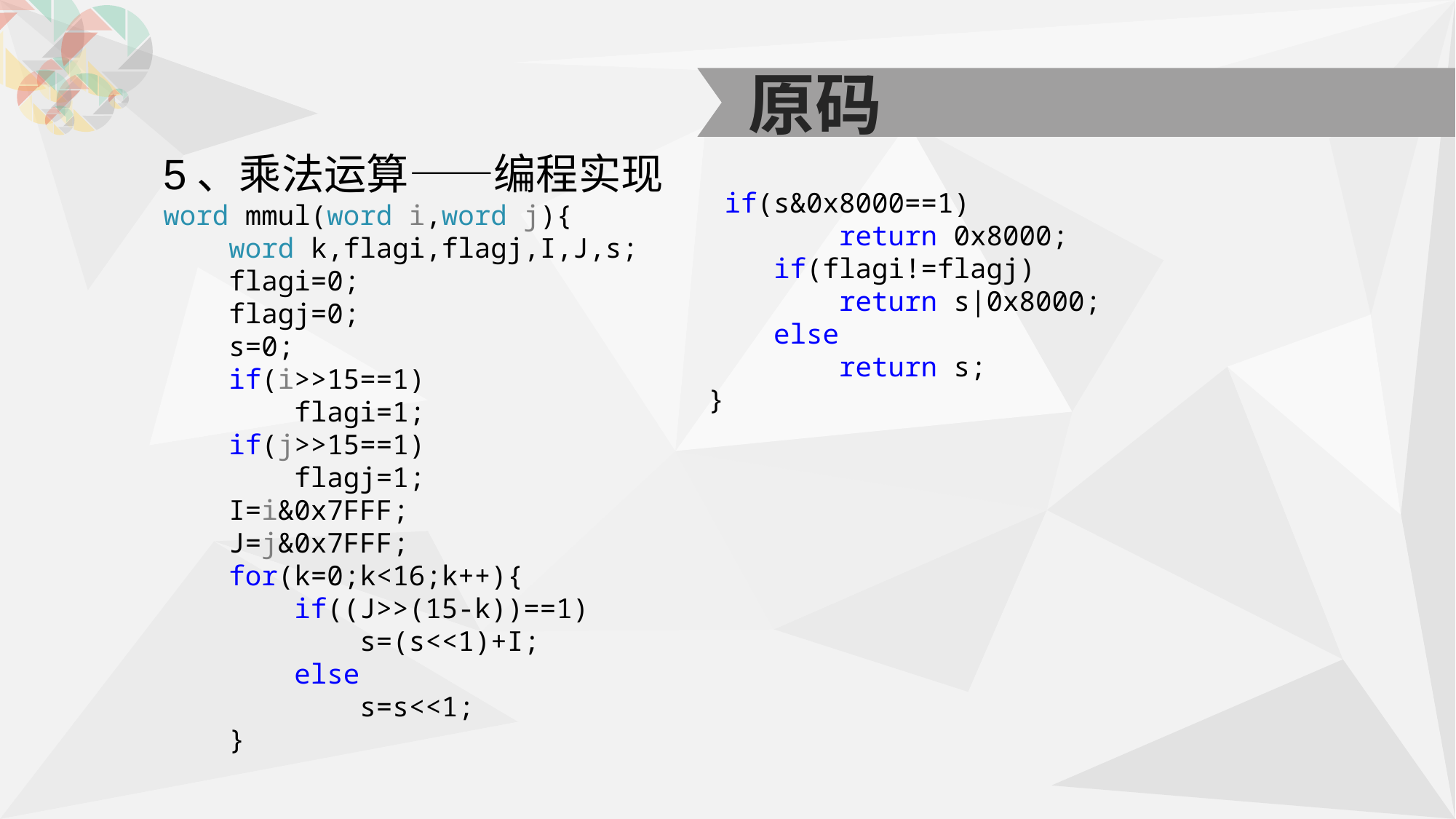

原码

5、乘法运算——编程实现
word mmul(word i,word j){
    word k,flagi,flagj,I,J,s;
    flagi=0;
    flagj=0;
    s=0;
    if(i>>15==1)
        flagi=1;
    if(j>>15==1)
        flagj=1;
    I=i&0x7FFF;
    J=j&0x7FFF;
    for(k=0;k<16;k++){
        if((J>>(15-k))==1)
            s=(s<<1)+I;
        else
            s=s<<1;
    }

 if(s&0x8000==1)
        return 0x8000;
    if(flagi!=flagj)
        return s|0x8000;
    else
        return s;
}